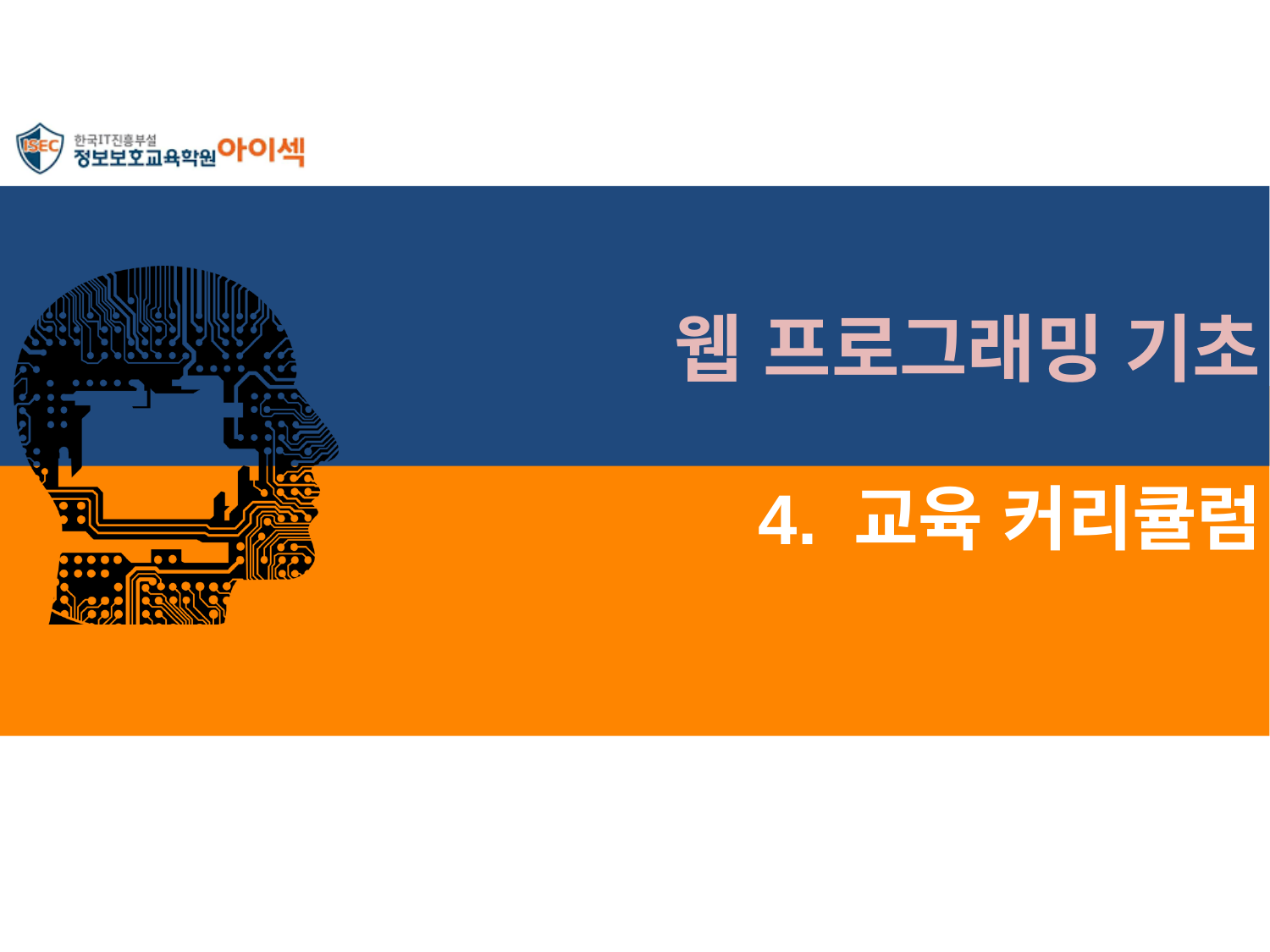

웹 프로그래밍 기초
# 4. 교육 커리큘럼